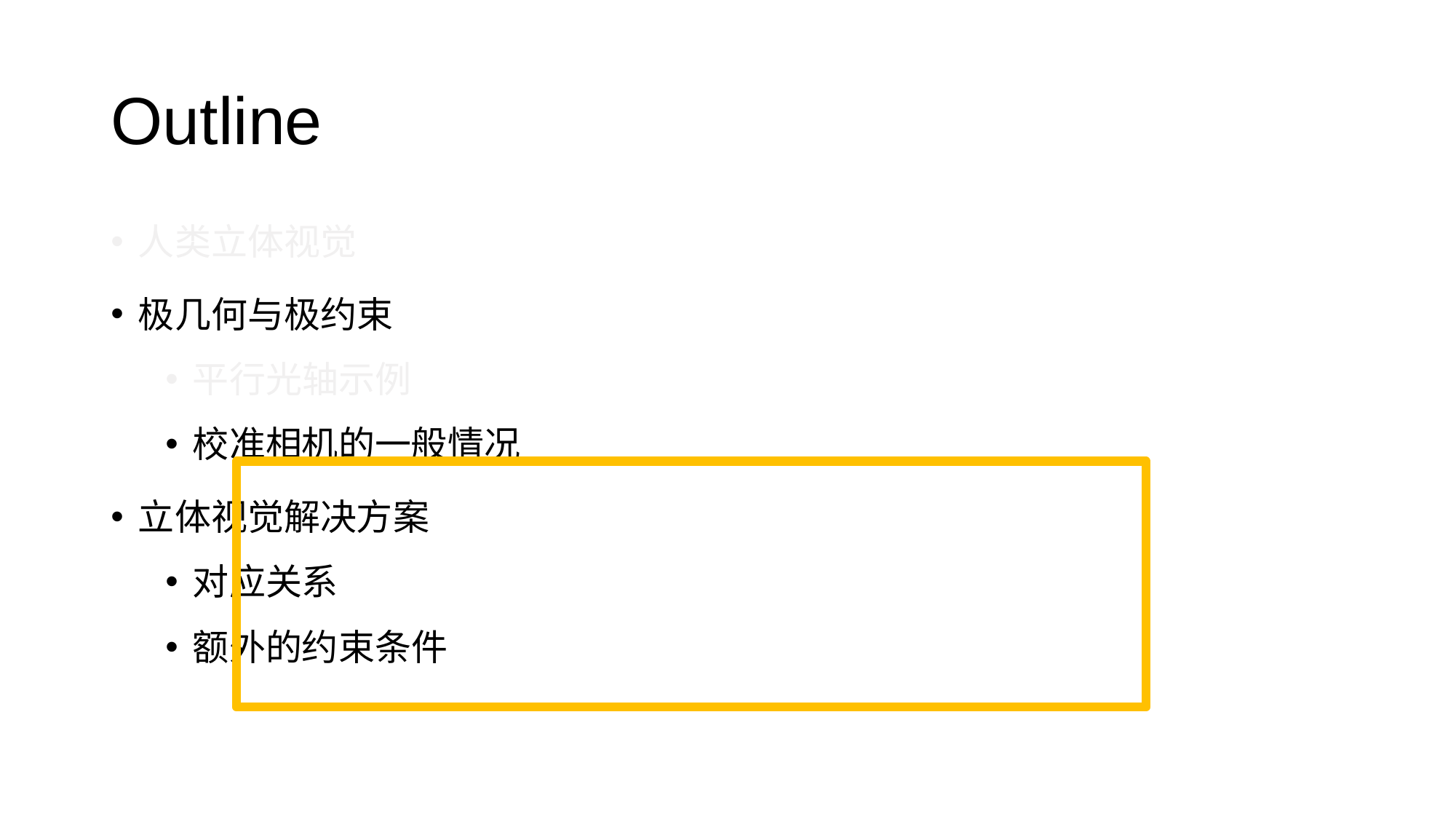

# Outline
人类立体视觉
极几何与极约束
平行光轴示例
校准相机的一般情况
立体视觉解决方案
对应关系
额外的约束条件